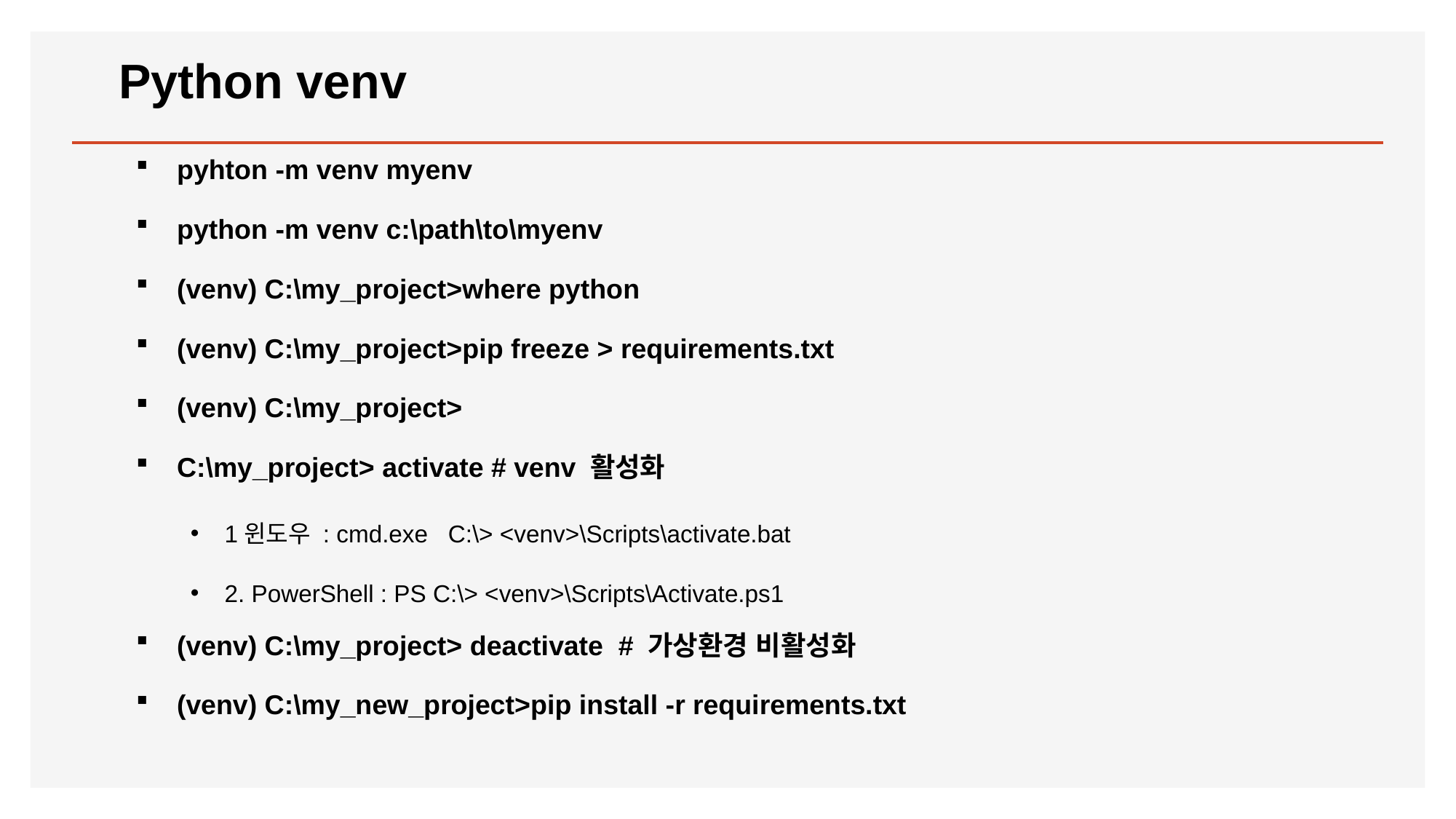

# Python venv
pyhton -m venv myenv
python -m venv c:\path\to\myenv
(venv) C:\my_project>where python
(venv) C:\my_project>pip freeze > requirements.txt
(venv) C:\my_project>
C:\my_project> activate # venv 활성화
1윈도우 : cmd.exe   C:\> <venv>\Scripts\activate.bat
2. PowerShell : PS C:\> <venv>\Scripts\Activate.ps1
(venv) C:\my_project> deactivate  # 가상환경 비활성화
(venv) C:\my_new_project>pip install -r requirements.txt